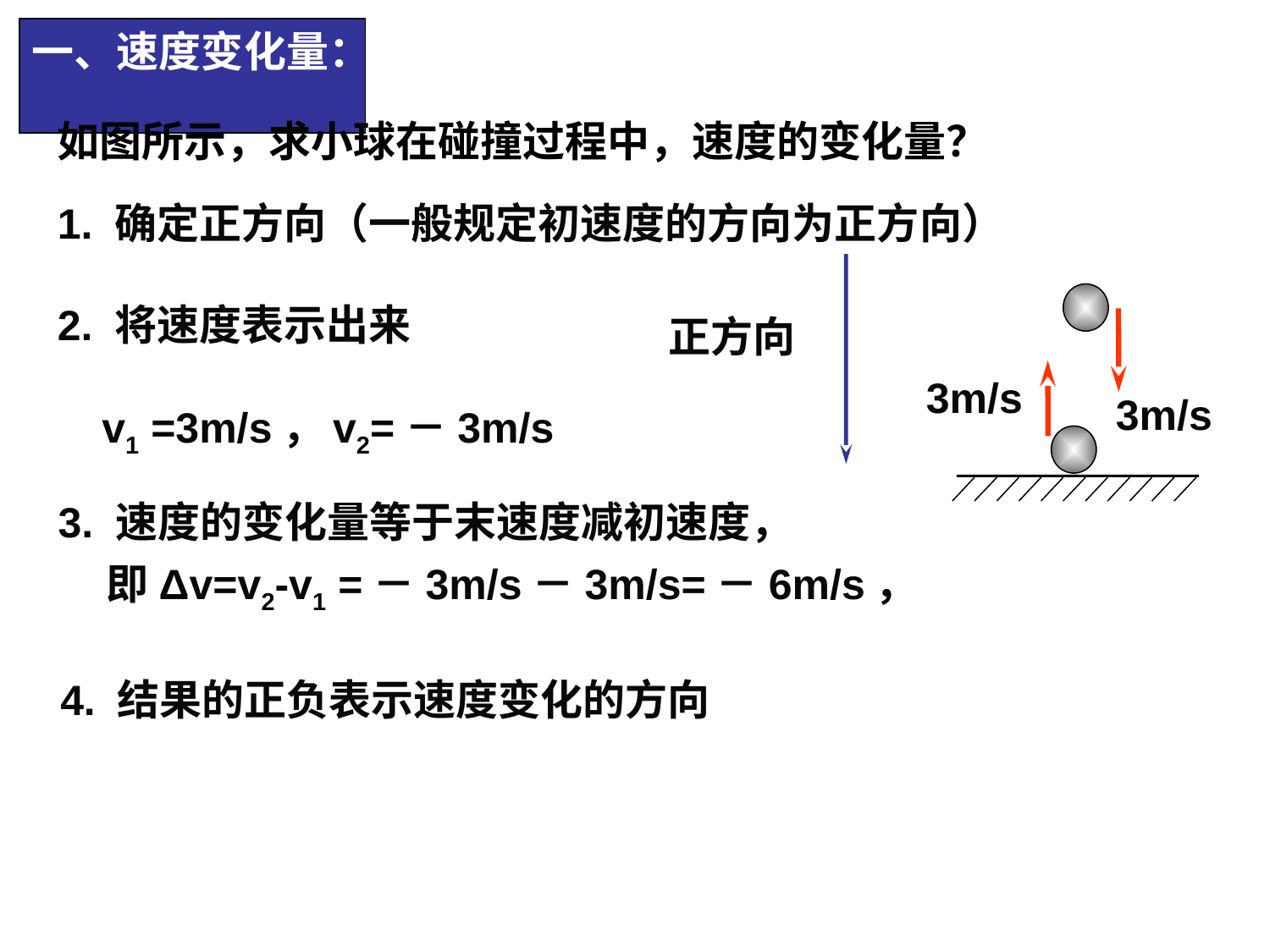

一、速度变化量：
如图所示，求小球在碰撞过程中，速度的变化量？
1. 确定正方向（一般规定初速度的方向为正方向）
2. 将速度表示出来

正方向

3m/s

3m/s
v1 =3m/s，
v2=－3m/s

3. 速度的变化量等于末速度减初速度，
    即Δv=v2-v1 =－3m/s－3m/s=－6m/s，
4. 结果的正负表示速度变化的方向